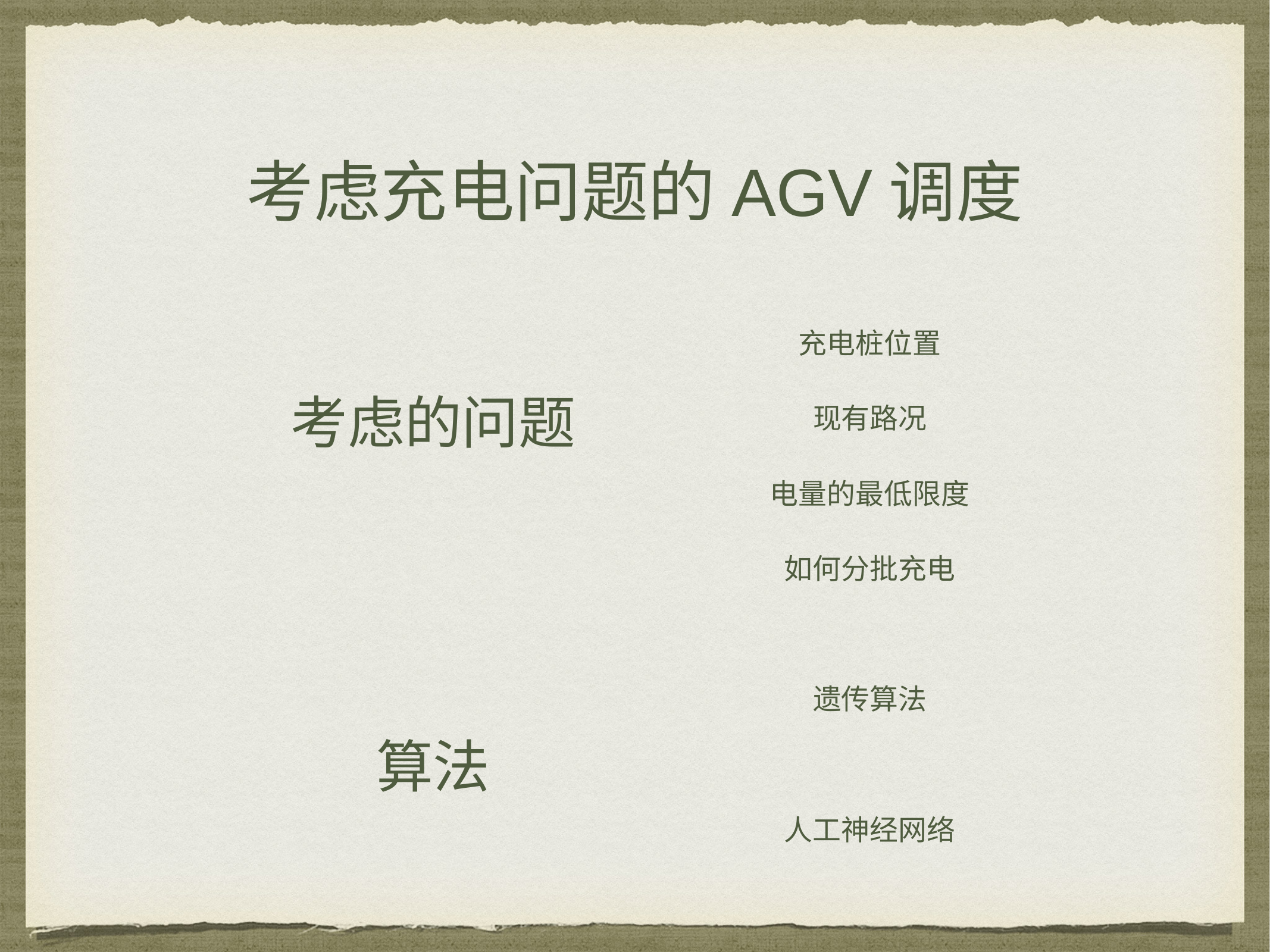

考虑充电问题的AGV调度
充电桩位置
考虑的问题
现有路况
电量的最低限度
如何分批充电
遗传算法
算法
人工神经网络